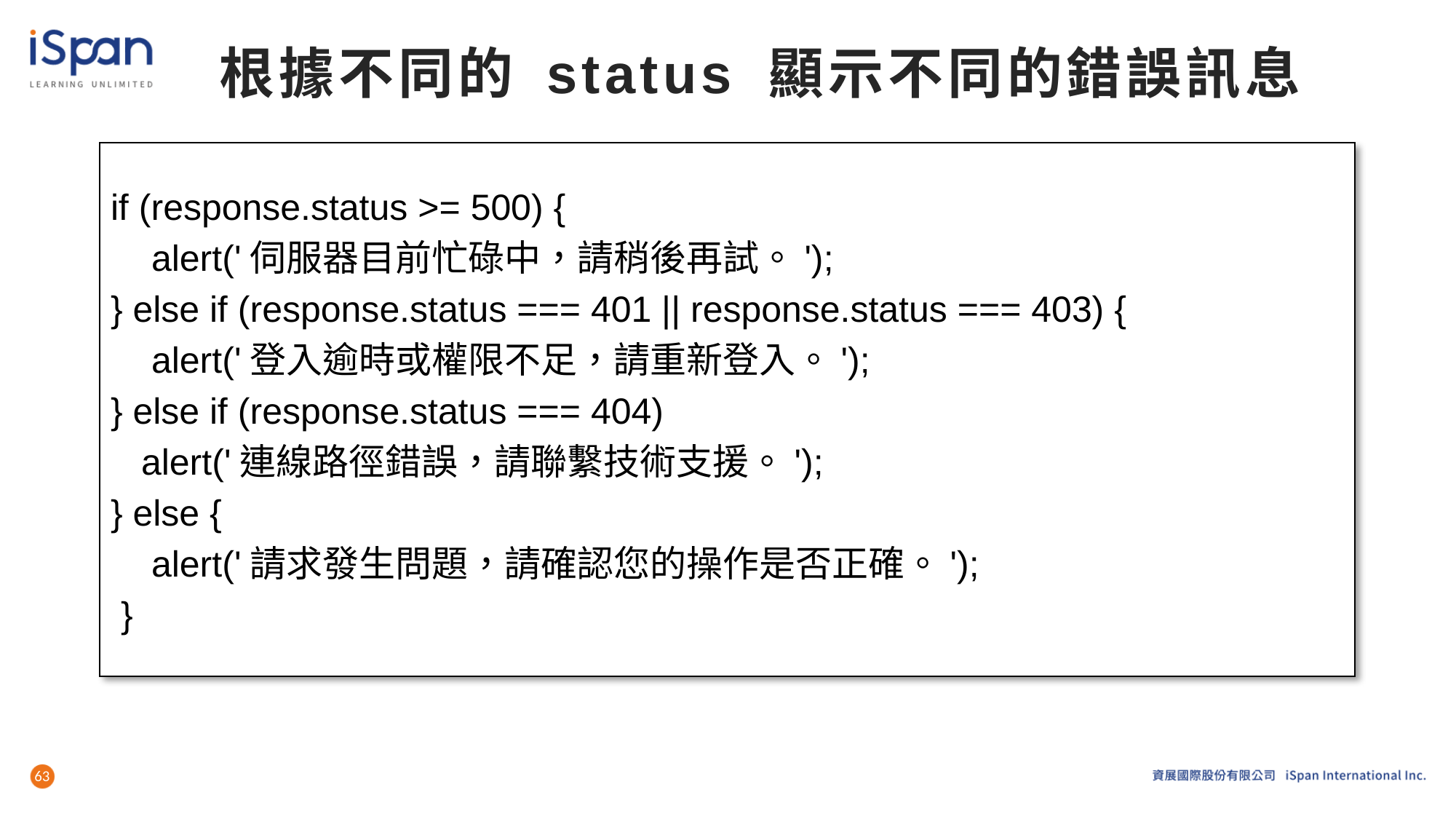

# 根據不同的 status 顯示不同的錯誤訊息
if (response.status >= 500) {
    alert('伺服器目前忙碌中，請稍後再試。');
} else if (response.status === 401 || response.status === 403) {
    alert('登入逾時或權限不足，請重新登入。');
} else if (response.status === 404)
   alert('連線路徑錯誤，請聯繫技術支援。');
} else {
    alert('請求發生問題，請確認您的操作是否正確。');
 }

63